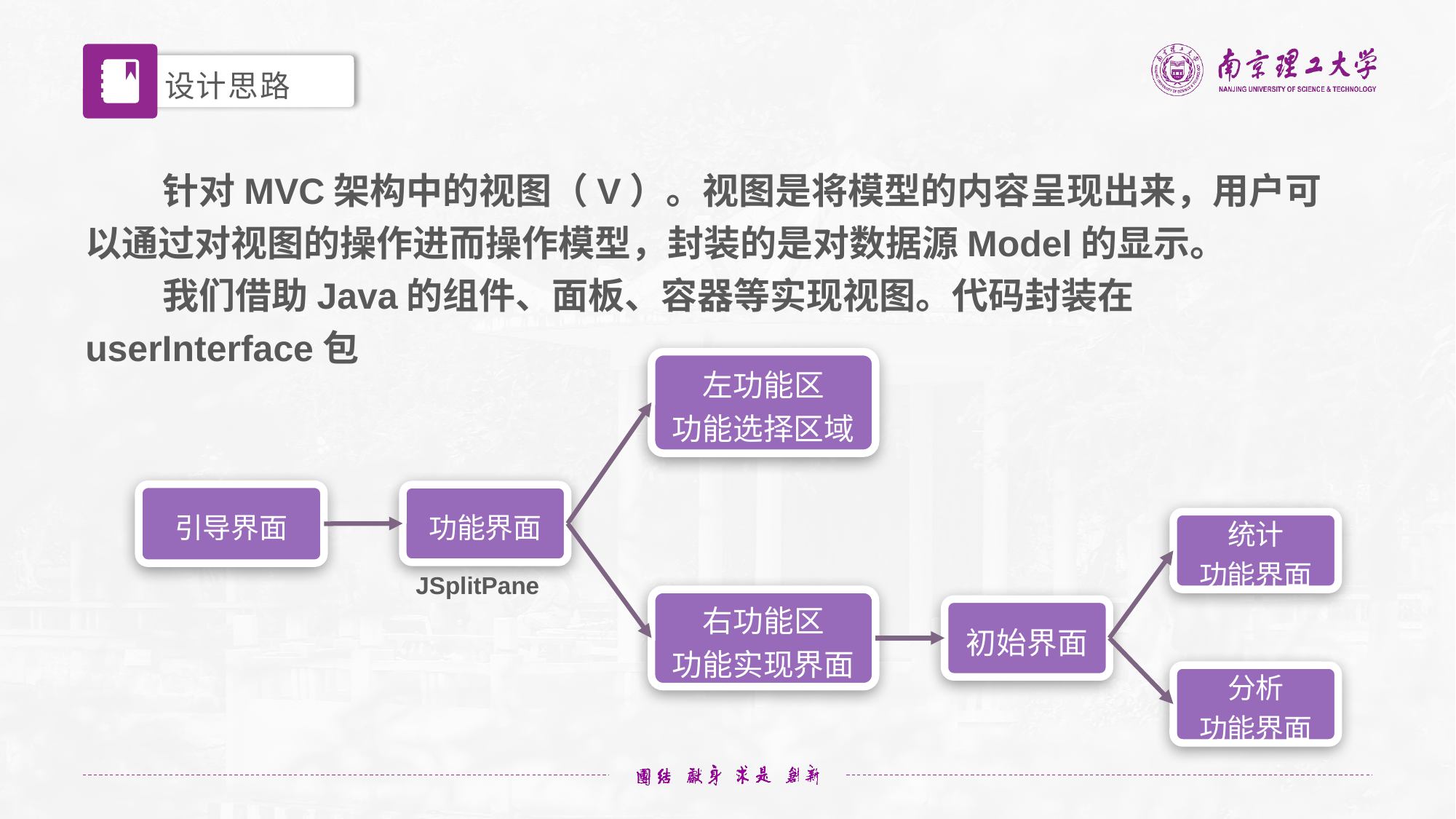

设计思路
针对MVC架构中的视图（V）。视图是将模型的内容呈现出来，用户可以通过对视图的操作进而操作模型，封装的是对数据源Model的显示。
我们借助Java的组件、面板、容器等实现视图。代码封装在userInterface包

左功能区
功能选择区域
引导界面
功能界面
统计
功能界面
JSplitPane
右功能区
功能实现界面
初始界面
分析
功能界面